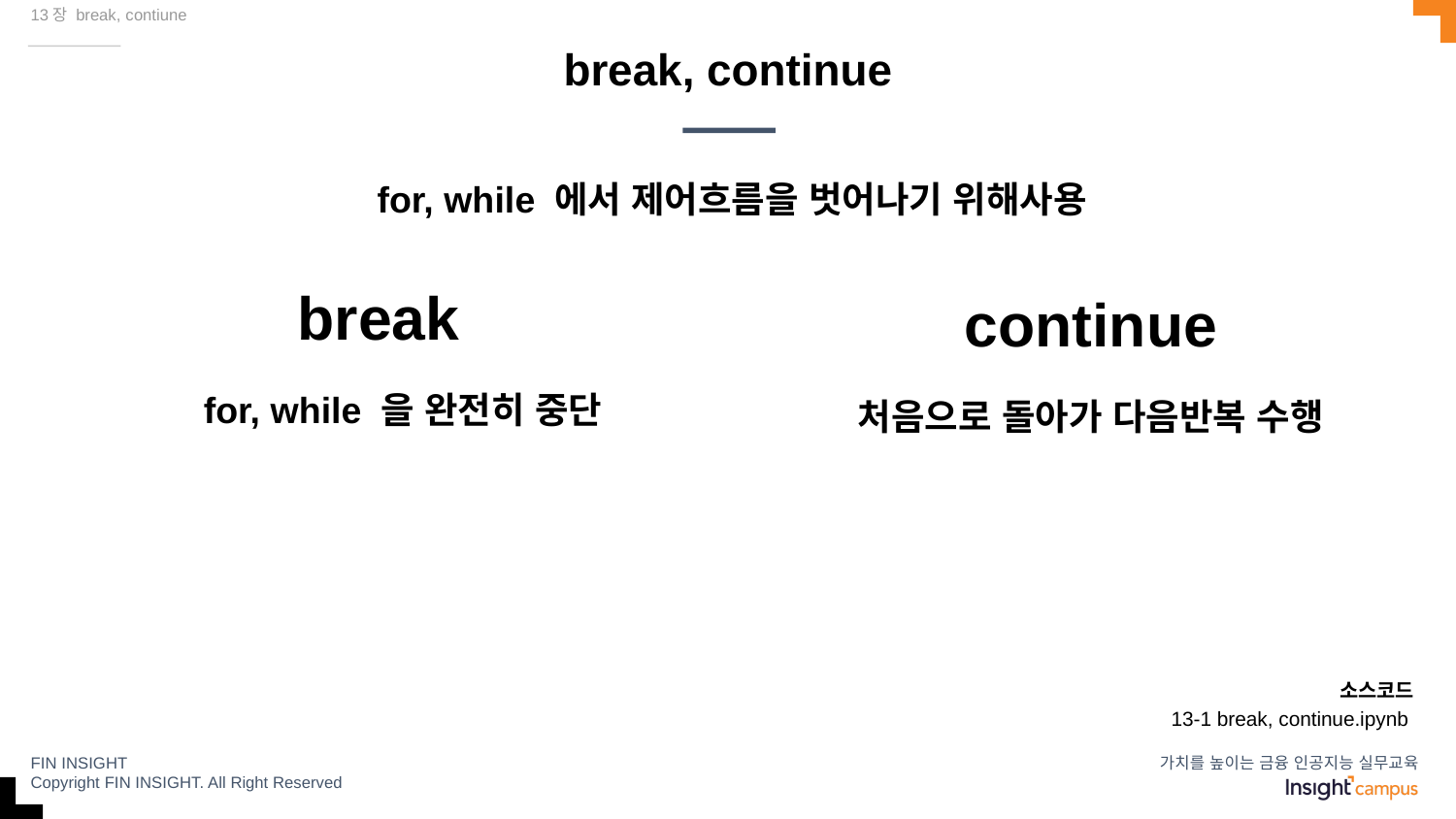

13장 break, contiune
# break, continue
for, while 에서 제어흐름을 벗어나기 위해사용
break
continue
for, while 을 완전히 중단
처음으로 돌아가 다음반복 수행
소스코드
13-1 break, continue.ipynb